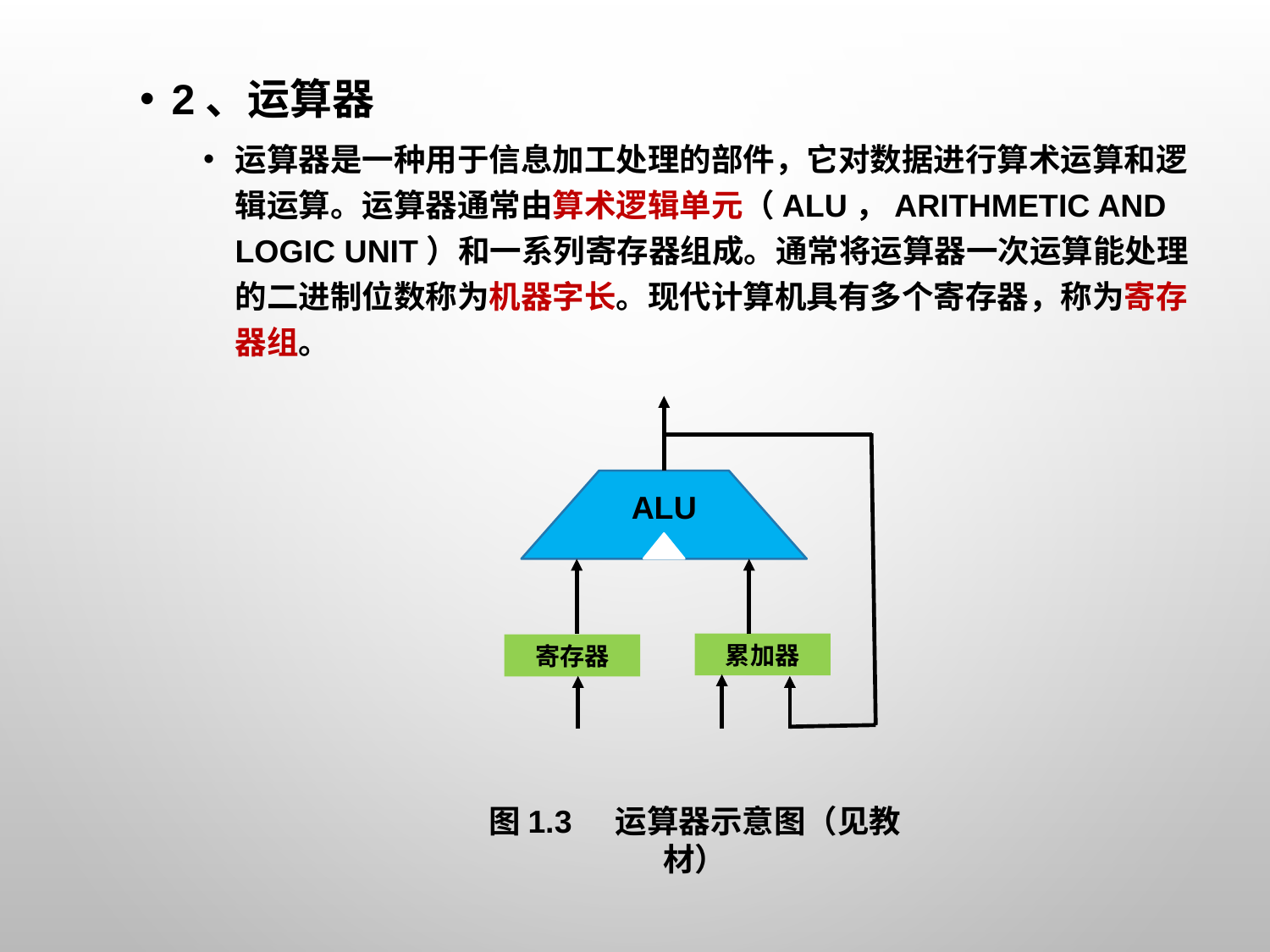

2、运算器
运算器是一种用于信息加工处理的部件，它对数据进行算术运算和逻辑运算。运算器通常由算术逻辑单元（ALU，Arithmetic and Logic Unit）和一系列寄存器组成。通常将运算器一次运算能处理的二进制位数称为机器字长。现代计算机具有多个寄存器，称为寄存器组。

累加器
寄存器
ALU
图1.3    运算器示意图（见教材）